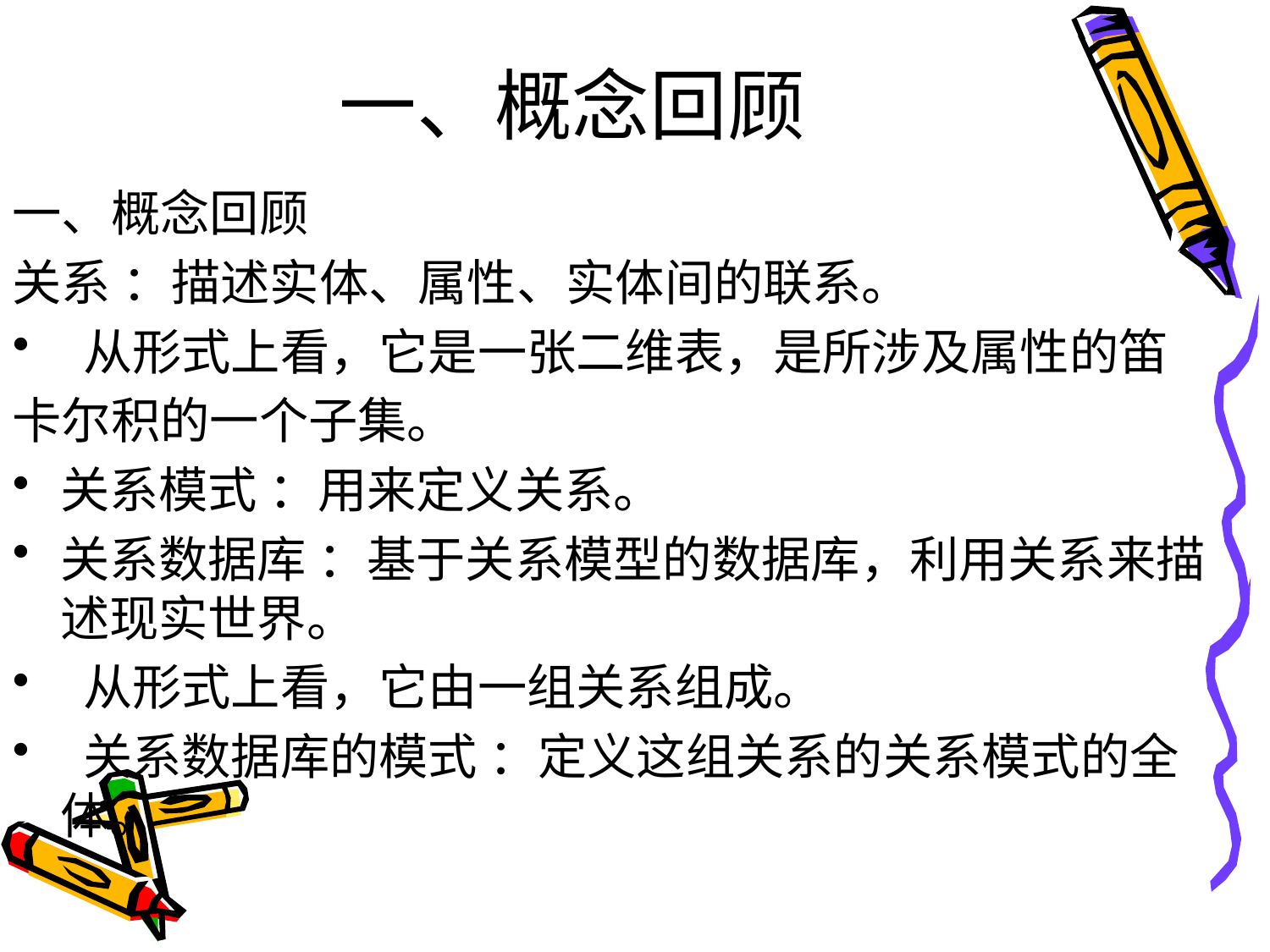

# 一、概念回顾
一、概念回顾
关系 ：描述实体、属性、实体间的联系。
 从形式上看，它是一张二维表，是所涉及属性的笛
卡尔积的一个子集。
关系模式 ：用来定义关系。
关系数据库 ：基于关系模型的数据库，利用关系来描述现实世界。
 从形式上看，它由一组关系组成。
 关系数据库的模式 ：定义这组关系的关系模式的全体。